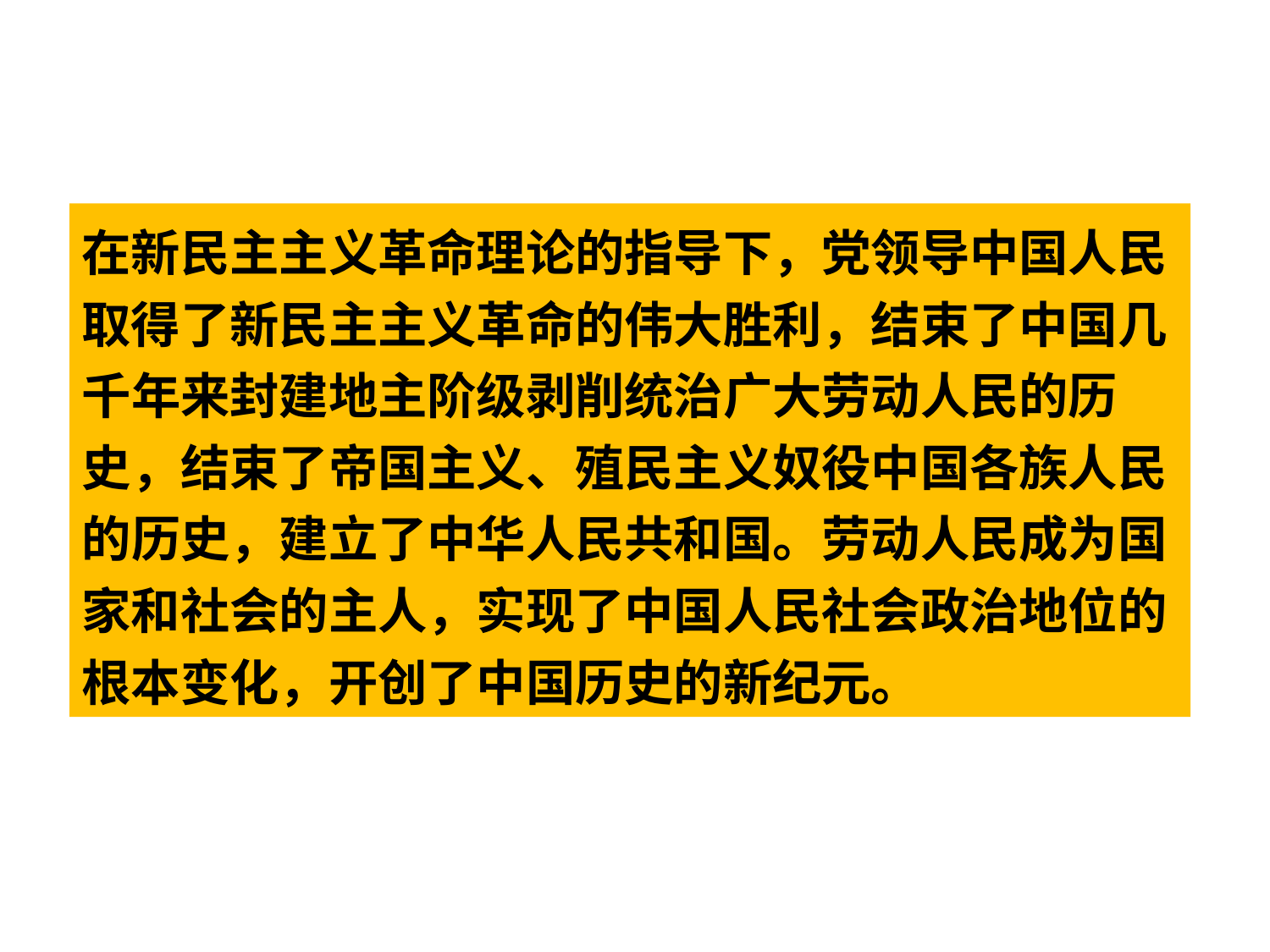

在新民主主义革命理论的指导下，党领导中国人民取得了新民主主义革命的伟大胜利，结束了中国几千年来封建地主阶级剥削统治广大劳动人民的历史，结束了帝国主义、殖民主义奴役中国各族人民的历史，建立了中华人民共和国。劳动人民成为国家和社会的主人，实现了中国人民社会政治地位的根本变化，开创了中国历史的新纪元。